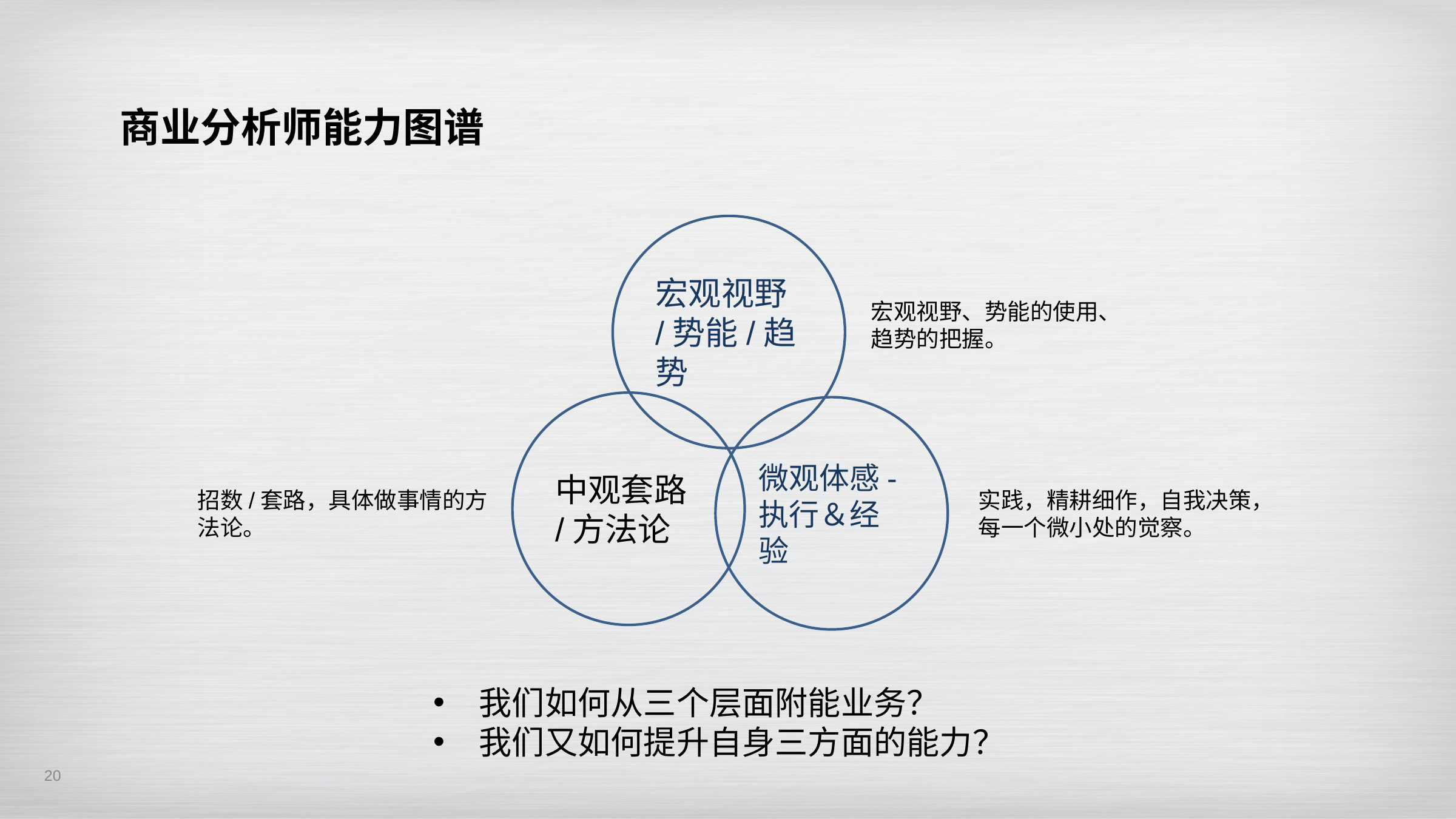

商业分析师能力图谱
宏观视野/势能/趋势
宏观视野、势能的使用、趋势的把握。
中观套路/方法论
微观体感-执行＆经验
招数/套路，具体做事情的方法论。
实践，精耕细作，自我决策，每一个微小处的觉察。
我们如何从三个层面附能业务？
我们又如何提升自身三方面的能力？